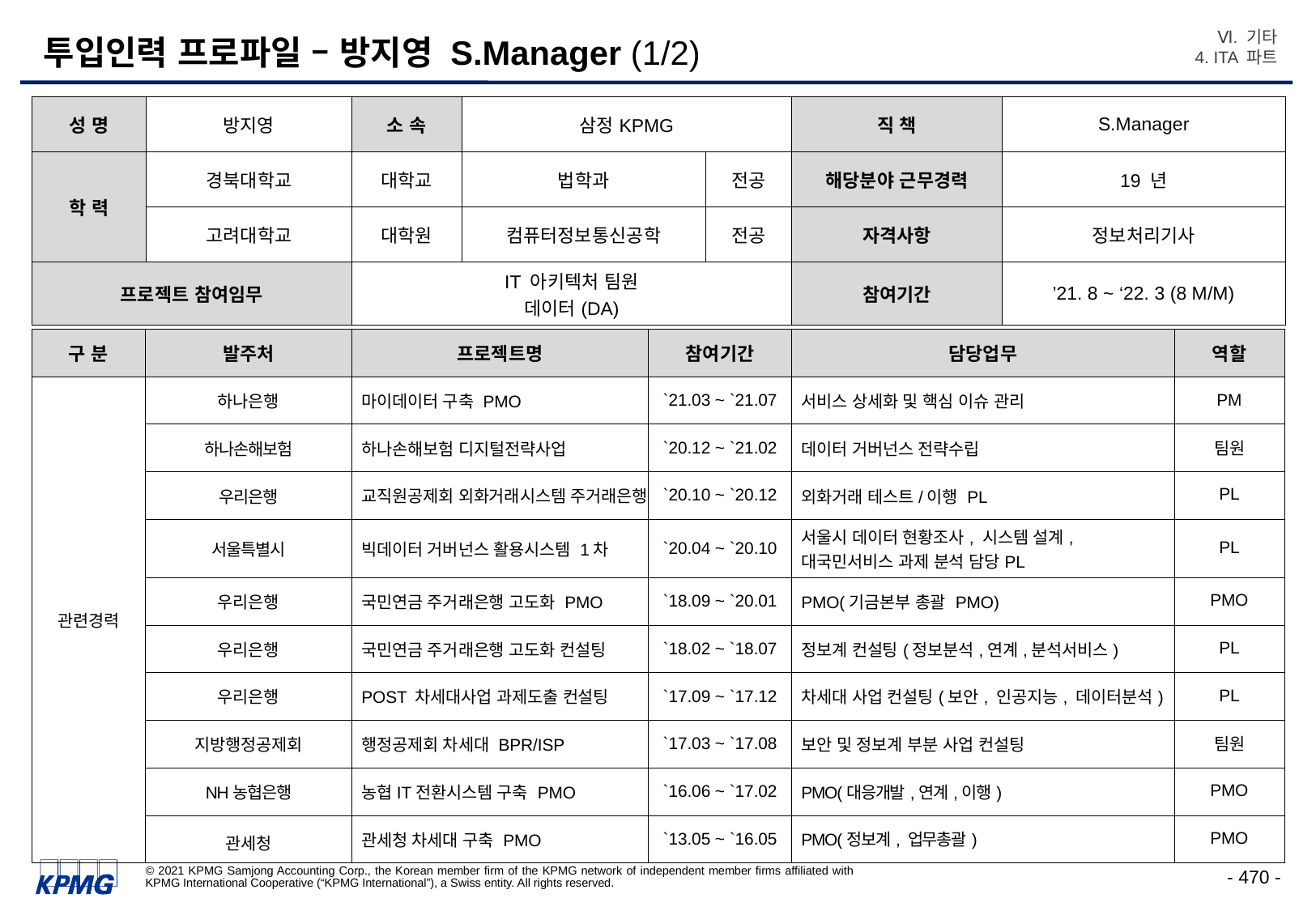

Ⅵ. 기타
4. ITA 파트
# 투입인력 프로파일 – 방지영 S.Manager (1/2)
| 성 명 | 방지영 | 소 속 | 삼정KPMG |  | 직 책 | S.Manager |
| --- | --- | --- | --- | --- | --- | --- |
| 학 력 | 경북대학교 | 대학교 | 법학과 | 전공 | 해당분야 근무경력 | 19 년 |
|  | 고려대학교 | 대학원 | 컴퓨터정보통신공학 | 전공 | 자격사항 | 정보처리기사 |
| 프로젝트 참여임무 |  | IT 아키텍처 팀원 데이터(DA) |  |  | 참여기간 | ’21. 8 ~ ‘22. 3 (8 M/M) |
| 구 분 | 발주처 | 프로젝트명 | 참여기간 | 담당업무 | 역할 |
| --- | --- | --- | --- | --- | --- |
| 관련경력 | 하나은행 | 마이데이터 구축 PMO | `21.03 ~ `21.07 | 서비스 상세화 및 핵심 이슈 관리 | PM |
|  | 하나손해보험 | 하나손해보험 디지털전략사업 | `20.12 ~ `21.02 | 데이터 거버넌스 전략수립 | 팀원 |
|  | 우리은행 | 교직원공제회 외화거래시스템 주거래은행 | `20.10 ~ `20.12 | 외화거래 테스트/이행 PL | PL |
|  | 서울특별시 | 빅데이터 거버넌스 활용시스템 1차 | `20.04 ~ `20.10 | 서울시 데이터 현황조사, 시스템 설계, 대국민서비스 과제 분석 담당PL | PL |
|  | 우리은행 | 국민연금 주거래은행 고도화 PMO | `18.09 ~ `20.01 | PMO(기금본부 총괄 PMO) | PMO |
|  | 우리은행 | 국민연금 주거래은행 고도화 컨설팅 | `18.02 ~ `18.07 | 정보계 컨설팅(정보분석,연계,분석서비스) | PL |
|  | 우리은행 | POST 차세대사업 과제도출 컨설팅 | `17.09 ~ `17.12 | 차세대 사업 컨설팅(보안, 인공지능, 데이터분석) | PL |
|  | 지방행정공제회 | 행정공제회 차세대 BPR/ISP | `17.03 ~ `17.08 | 보안 및 정보계 부분 사업 컨설팅 | 팀원 |
|  | NH농협은행 | 농협IT전환시스템 구축 PMO | `16.06 ~ `17.02 | PMO(대응개발,연계,이행) | PMO |
|  | 관세청 | 관세청 차세대 구축 PMO | `13.05 ~ `16.05 | PMO(정보계, 업무총괄) | PMO |